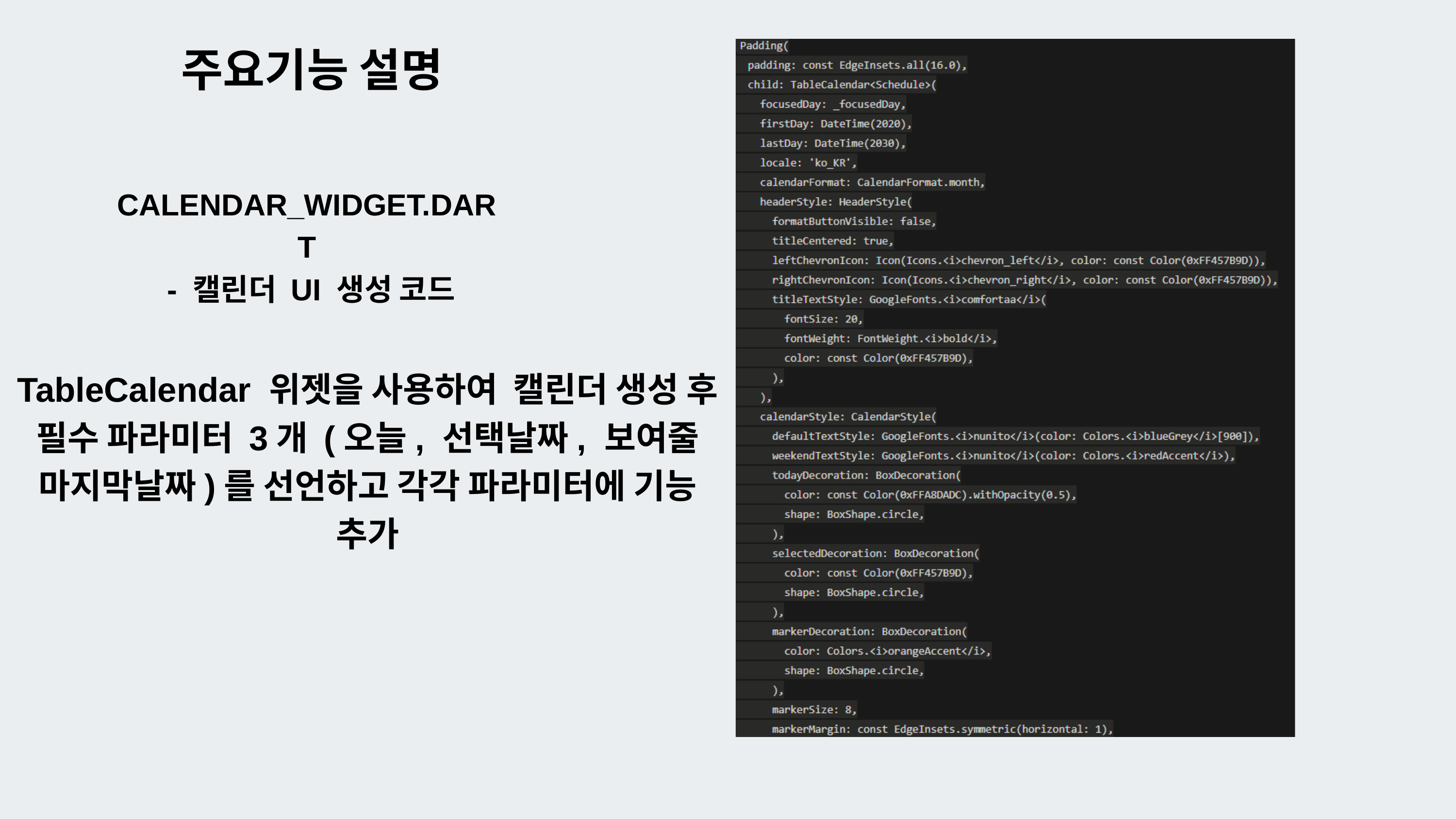

주요기능 설명

CALENDAR_WIDGET.DART
 - 캘린더 UI 생성 코드
TableCalendar 위젯을 사용하여  캘린더 생성 후 필수 파라미터 3개 (오늘, 선택날짜, 보여줄 마지막날짜)를 선언하고 각각 파라미터에 기능 추가